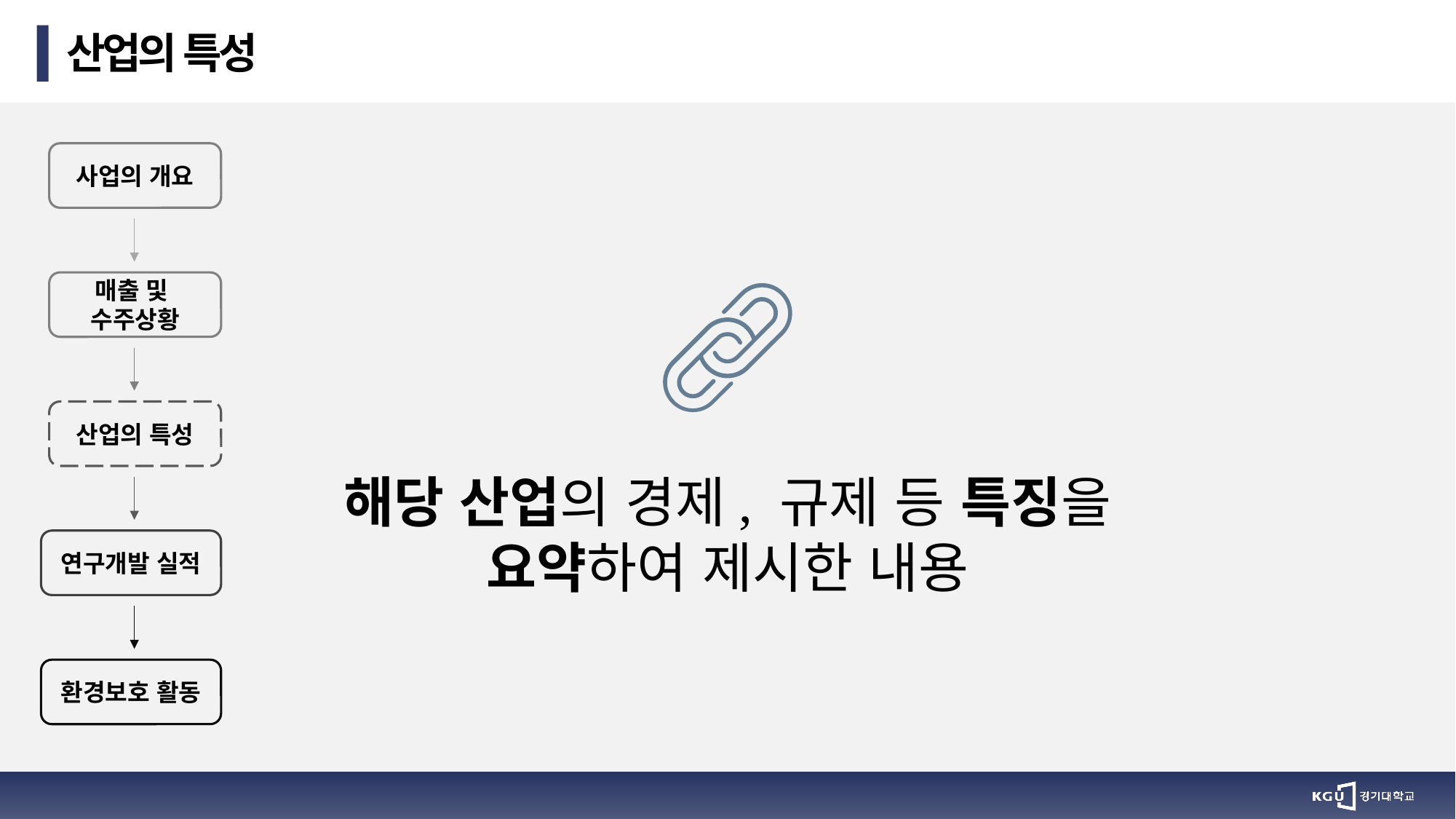

산업의 특성

사업의 개요
매출 및
수주상황

산업의 특성
해당 산업의 경제, 규제 등 특징을
요약하여 제시한 내용
연구개발 실적
환경보호 활동